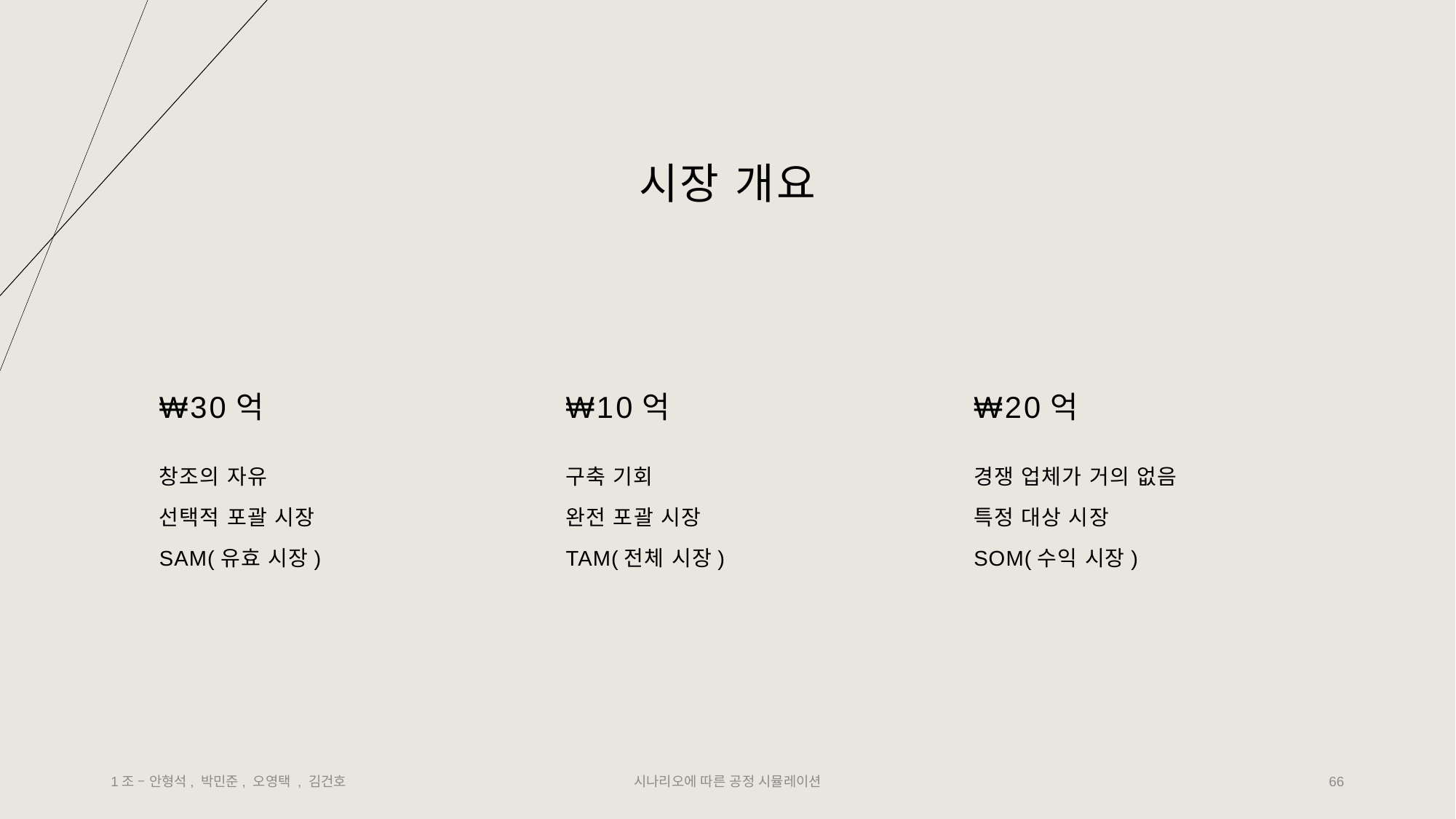

# 시장 개요
₩30억
₩10억
₩20억
창조의 자유
선택적 포괄 시장
SAM(유효 시장)

구축 기회
완전 포괄 시장
TAM(전체 시장)
경쟁 업체가 거의 없음
특정 대상 시장
SOM(수익 시장)

1조 – 안형석, 박민준, 오영택 , 김건호
시나리오에 따른 공정 시뮬레이션
66